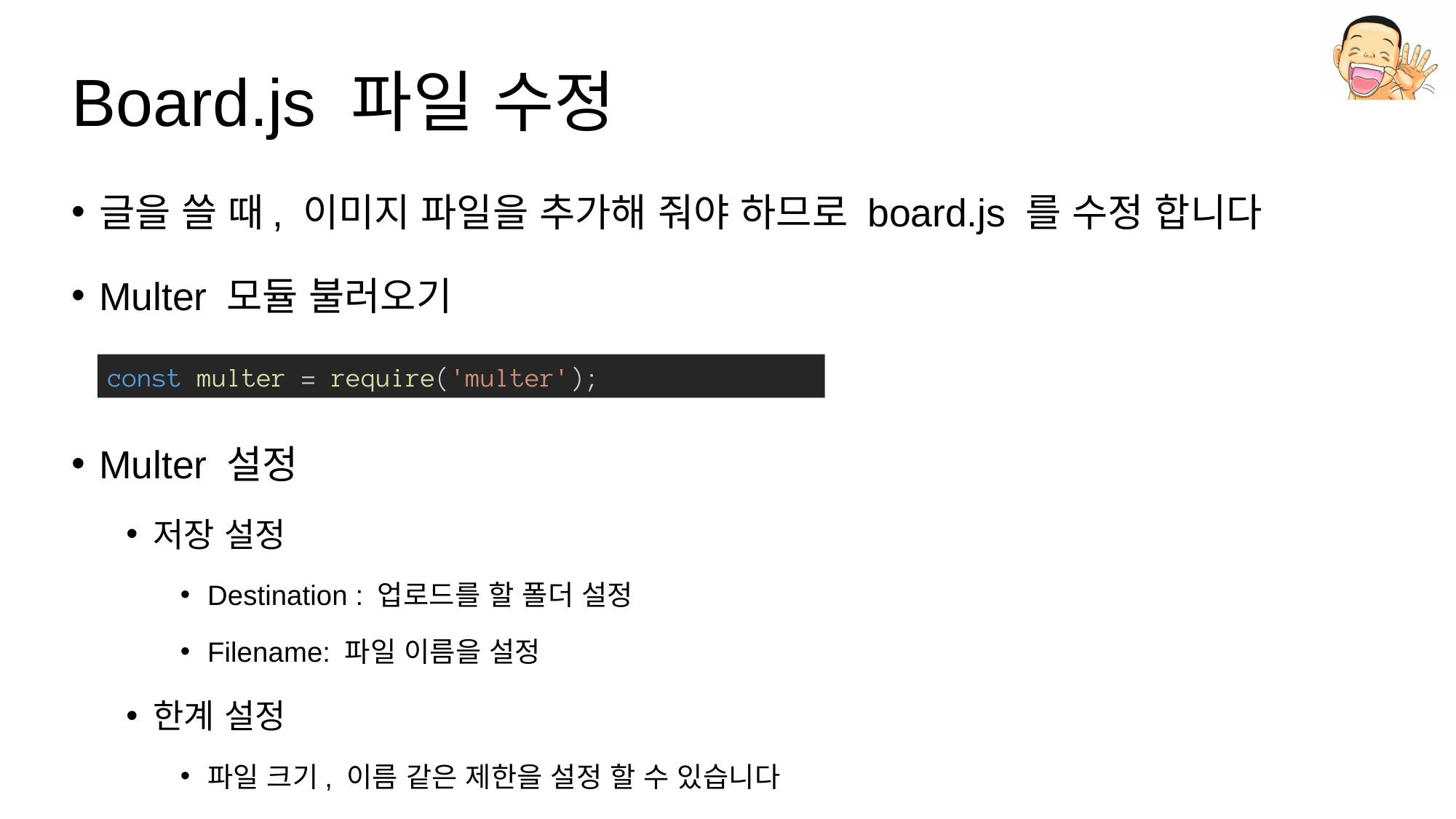

# Board.js 파일 수정
글을 쓸 때, 이미지 파일을 추가해 줘야 하므로 board.js 를 수정 합니다
Multer 모듈 불러오기

Multer 설정
저장 설정
Destination : 업로드를 할 폴더 설정
Filename: 파일 이름을 설정
한계 설정
파일 크기, 이름 같은 제한을 설정 할 수 있습니다
const multer = require('multer');